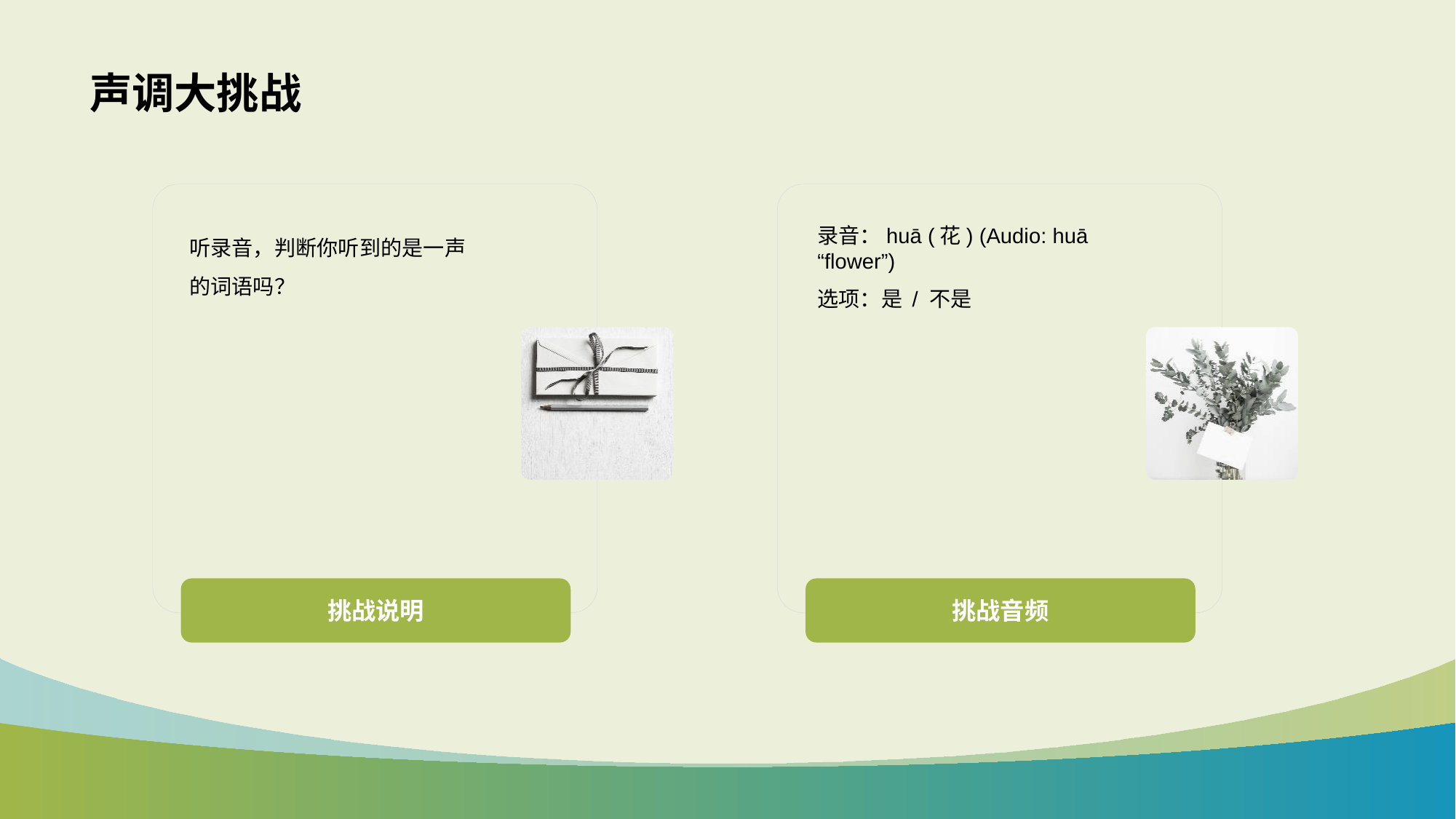

# 声调大挑战

听录音，判断你听到的是一声的词语吗？
录音：huā (花) (Audio: huā “flower”)
选项：是 / 不是

挑战说明
挑战音频